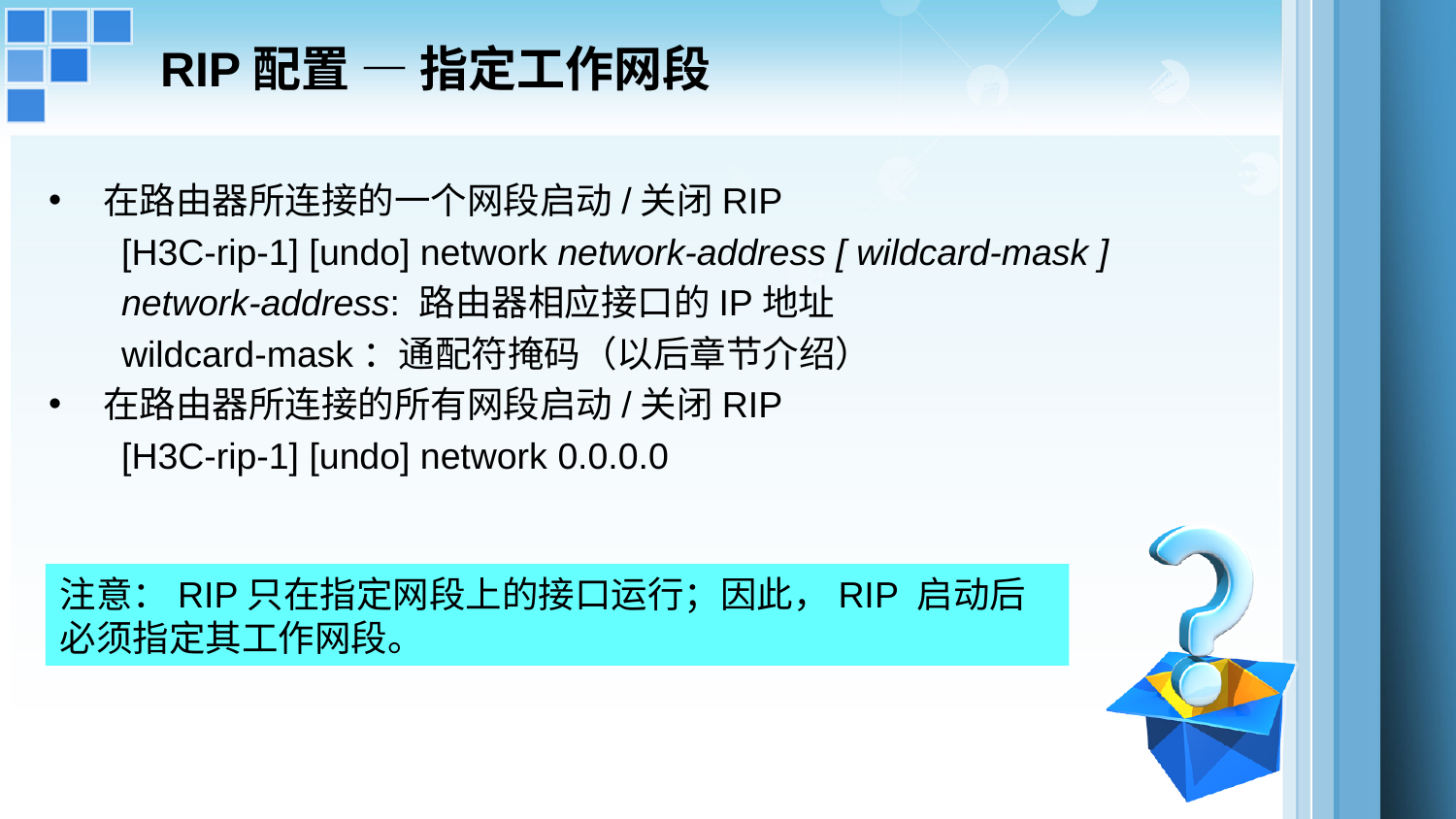

# RIP配置 — 指定工作网段
在路由器所连接的一个网段启动/关闭RIP
[H3C-rip-1] [undo] network network-address [ wildcard-mask ]
network-address: 路由器相应接口的IP地址
wildcard-mask：通配符掩码（以后章节介绍）
在路由器所连接的所有网段启动/关闭RIP
[H3C-rip-1] [undo] network 0.0.0.0
注意：RIP只在指定网段上的接口运行；因此，RIP 启动后必须指定其工作网段。